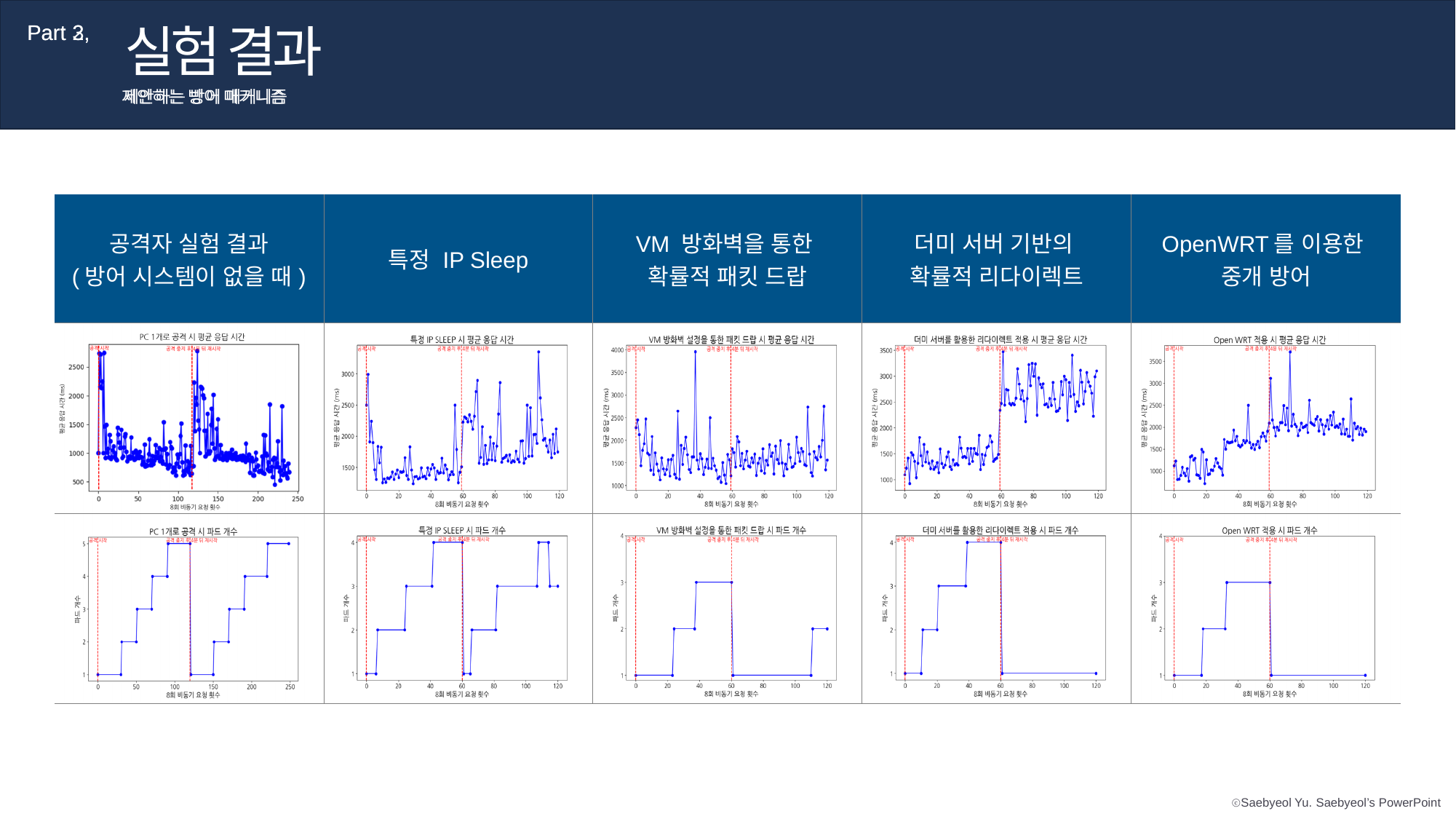

실험 결과
Part 2,
Part 3,
제안하는 방어 매커니즘
제안하는 방어 매커니즘
| 공격자 실험 결과 (방어 시스템이 없을 때) | 특정 IP Sleep | VM 방화벽을 통한 확률적 패킷 드랍 | 더미 서버 기반의 확률적 리다이렉트 | OpenWRT를 이용한 중개 방어 |
| --- | --- | --- | --- | --- |
|  |  |  |  |  |
|  |  |  |  |  |